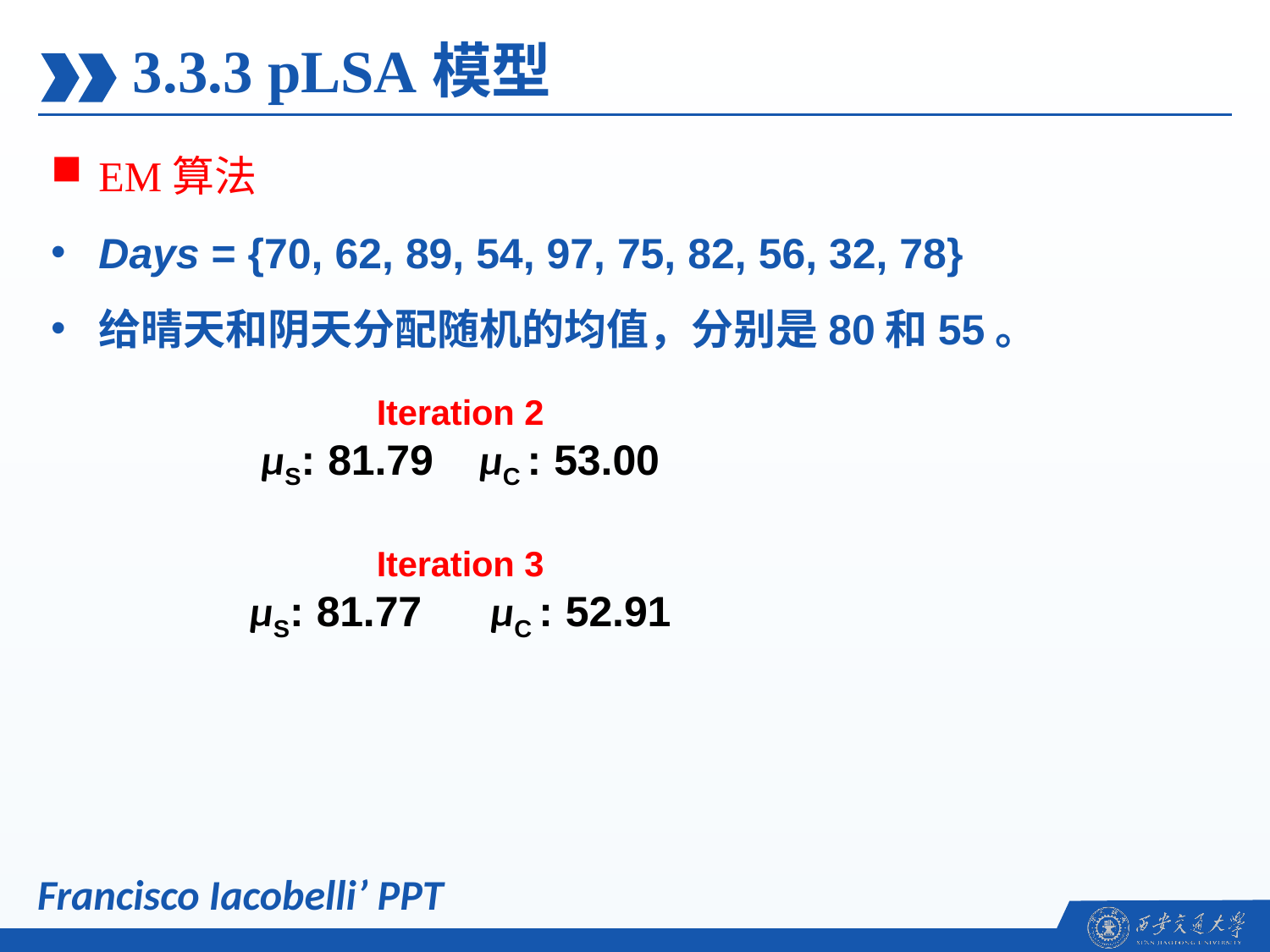

3.3.3 pLSA模型
EM算法
Days = {70, 62, 89, 54, 97, 75, 82, 56, 32, 78}
给晴天和阴天分配随机的均值，分别是80和55。

Iteration 2
μS: 81.79    μC : 53.00

Iteration 3
μS: 81.77      μC : 52.91
Francisco Iacobelli’ PPT